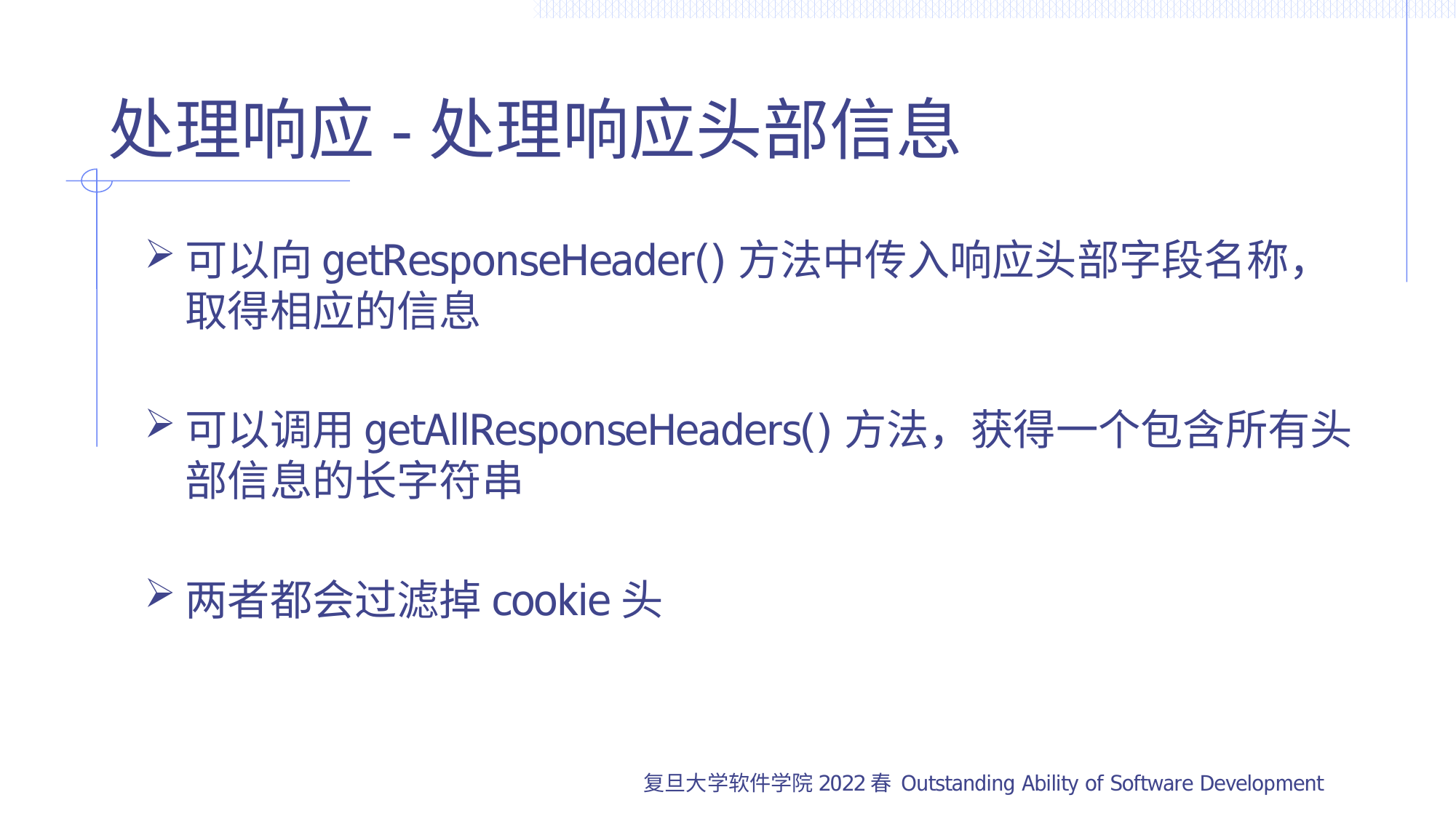

# 处理响应-处理响应头部信息
可以向getResponseHeader()方法中传入响应头部字段名称，取得相应的信息

可以调用getAllResponseHeaders()方法，获得一个包含所有头部信息的长字符串

两者都会过滤掉cookie头